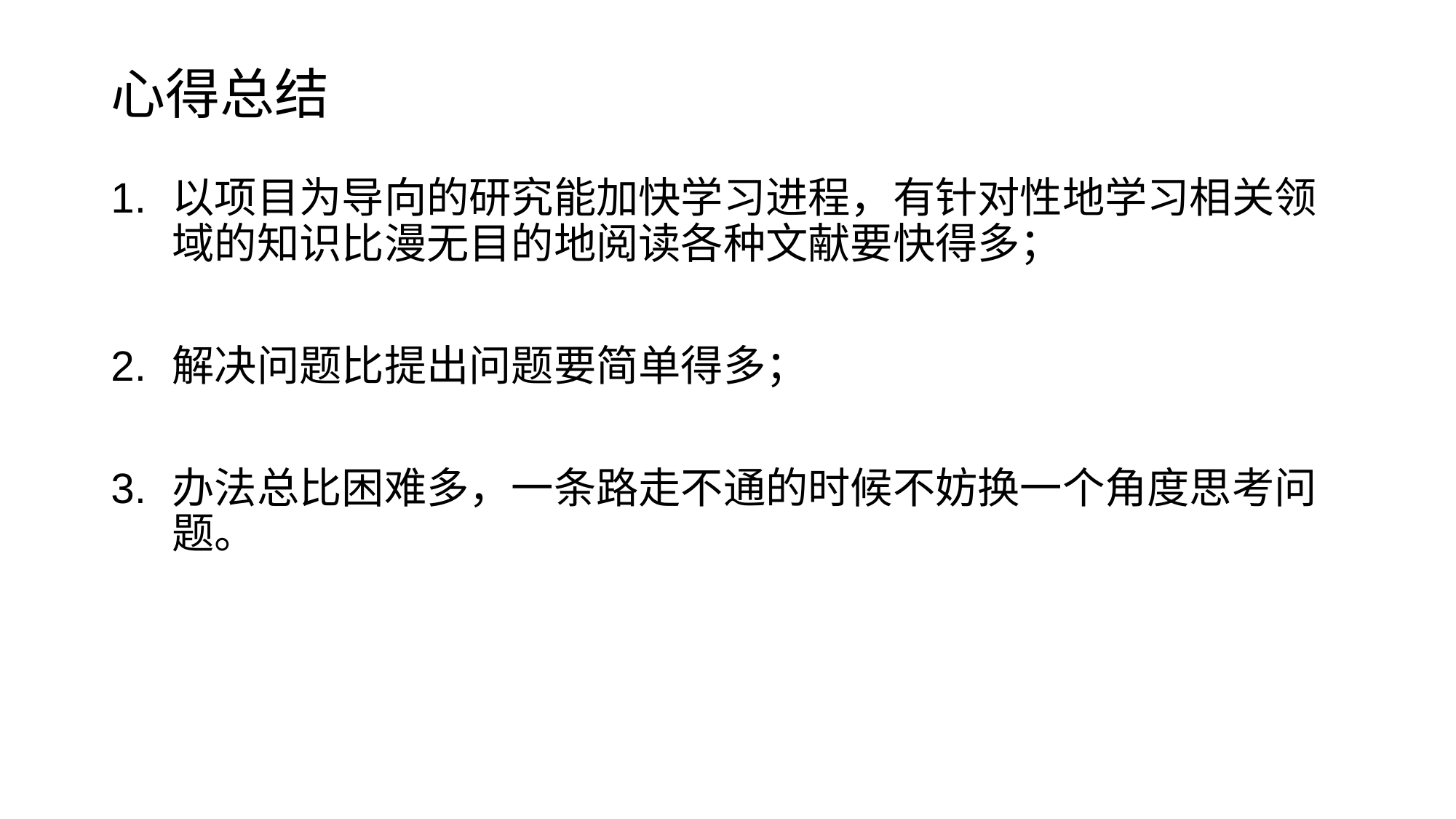

# 心得总结
以项目为导向的研究能加快学习进程，有针对性地学习相关领域的知识比漫无目的地阅读各种文献要快得多；

解决问题比提出问题要简单得多；

办法总比困难多，一条路走不通的时候不妨换一个角度思考问题。